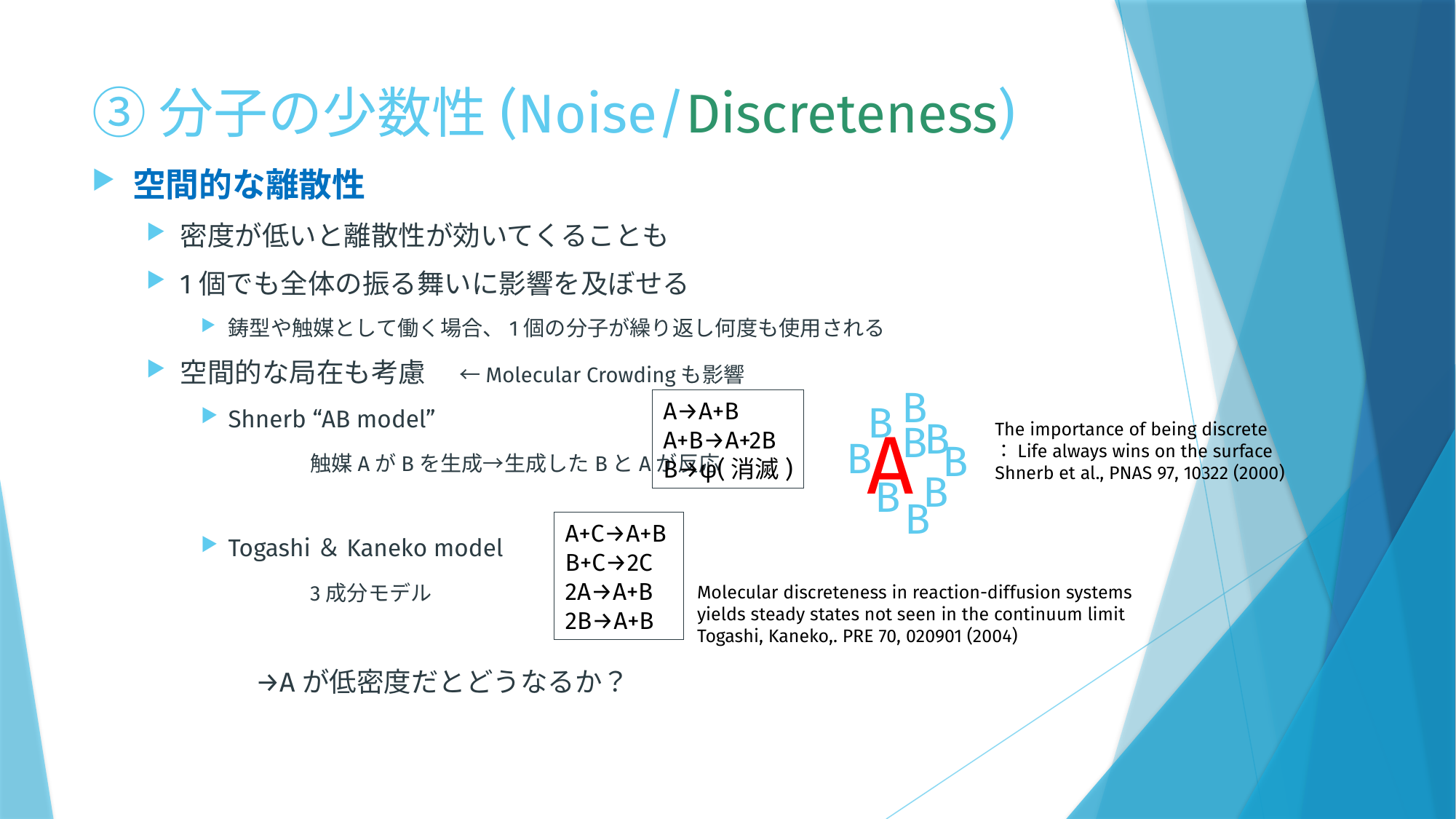

# ③分子の少数性(Noise/Discreteness)
空間的な離散性
密度が低いと離散性が効いてくることも
1個でも全体の振る舞いに影響を及ぼせる
鋳型や触媒として働く場合、1個の分子が繰り返し何度も使用される
空間的な局在も考慮 　←Molecular Crowdingも影響
Shnerb “AB model”
	触媒AがBを生成→生成したBとAが反応

Togashi＆Kaneko model
	3成分モデル

	→Aが低密度だとどうなるか？

B
B
B
B
B
B
B
B
B
A→A+B
A+B→A+2B
B→φ(消滅)
A
The importance of being discrete
：Life always wins on the surface
Shnerb et al., PNAS 97, 10322 (2000)
A+C→A+B
B+C→2C
2A→A+B
2B→A+B
Molecular discreteness in reaction-diffusion systems
yields steady states not seen in the continuum limit
Togashi, Kaneko,. PRE 70, 020901 (2004)